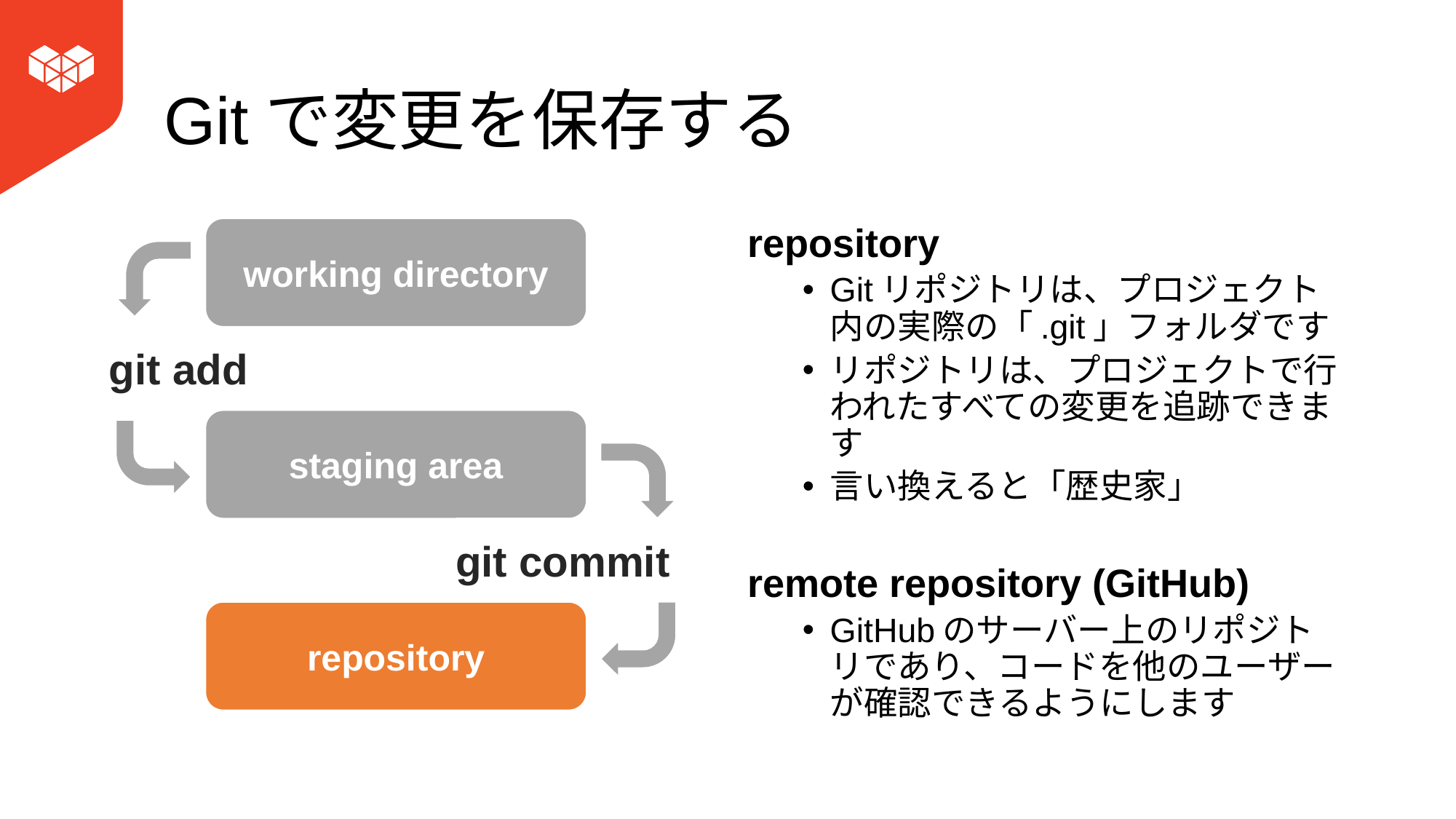

# Gitで変更を保存する
working directory

git add
staging area

git commit
repository

repository
Gitリポジトリは、プロジェクト内の実際の「.git」フォルダです
リポジトリは、プロジェクトで行われたすべての変更を追跡できます
言い換えると「歴史家」

remote repository (GitHub)
GitHubのサーバー上のリポジトリであり、コードを他のユーザーが確認できるようにします